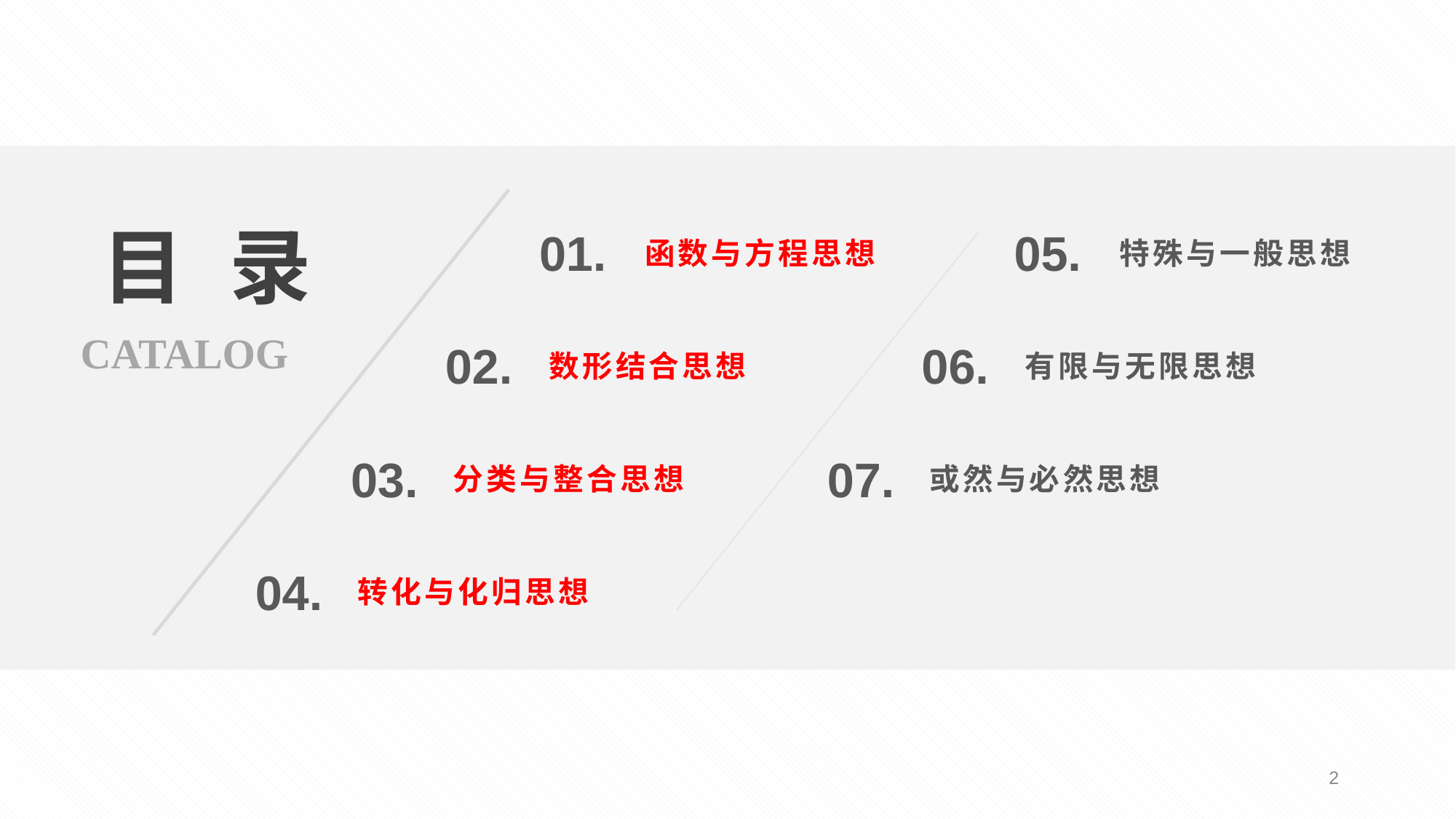

目录
01.
05.
函数与方程思想
特殊与一般思想
CATALOG
02.
06.
数形结合思想
有限与无限思想
03.
07.
分类与整合思想
或然与必然思想
04.
转化与化归思想
2